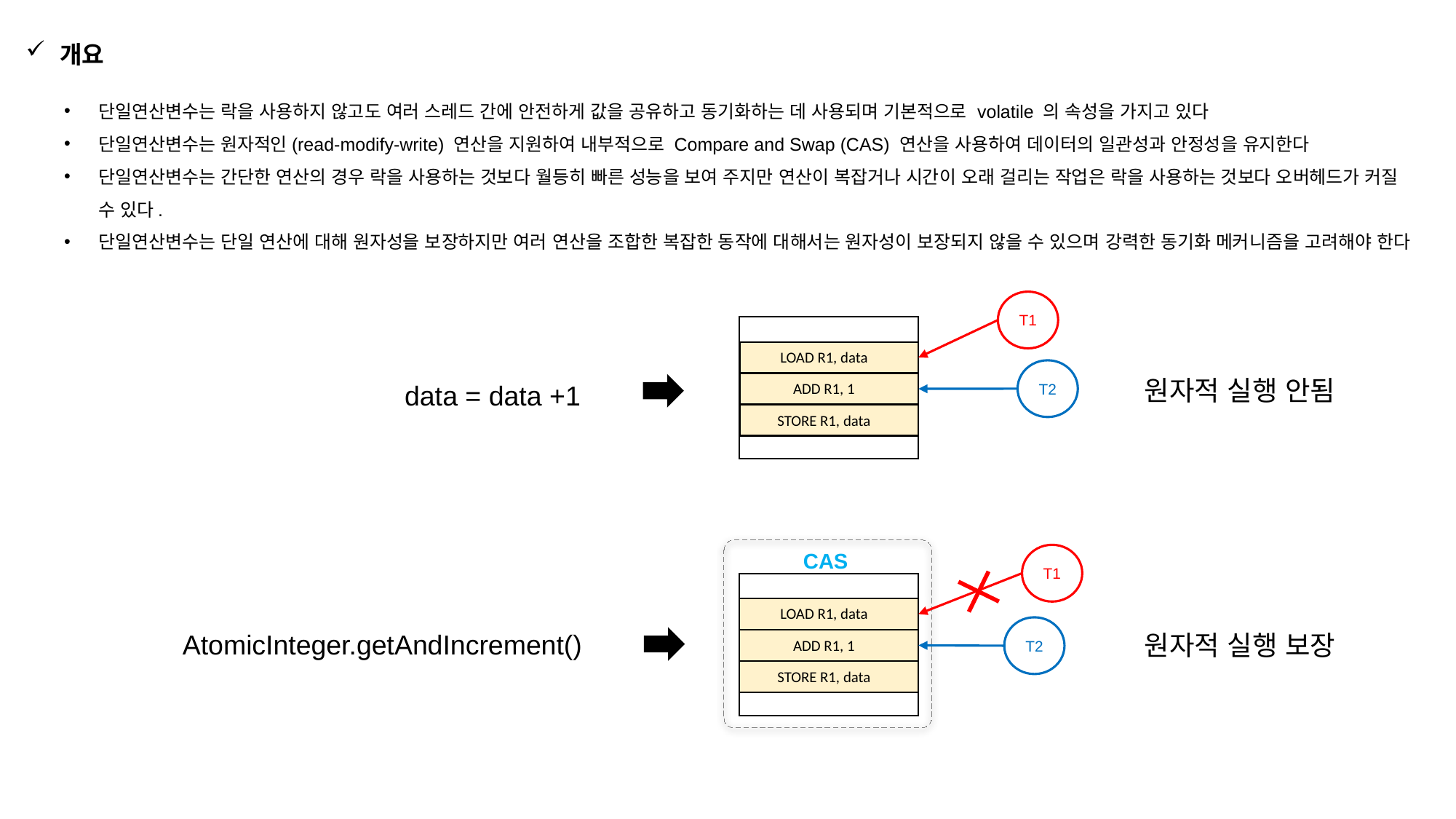

개요
단일연산변수는 락을 사용하지 않고도 여러 스레드 간에 안전하게 값을 공유하고 동기화하는 데 사용되며 기본적으로 volatile 의 속성을 가지고 있다
단일연산변수는 원자적인(read-modify-write) 연산을 지원하여 내부적으로 Compare and Swap (CAS) 연산을 사용하여 데이터의 일관성과 안정성을 유지한다
단일연산변수는 간단한 연산의 경우 락을 사용하는 것보다 월등히 빠른 성능을 보여 주지만 연산이 복잡거나 시간이 오래 걸리는 작업은 락을 사용하는 것보다 오버헤드가 커질 수 있다.
단일연산변수는 단일 연산에 대해 원자성을 보장하지만 여러 연산을 조합한 복잡한 동작에 대해서는 원자성이 보장되지 않을 수 있으며 강력한 동기화 메커니즘을 고려해야 한다
T1

LOAD R1, data
T2
원자적 실행 안됨

data = data +1

ADD R1, 1

STORE R1, data
 Value
 100
CAS
T1

LOAD R1, data
T2
AtomicInteger.getAndIncrement()
원자적 실행 보장

ADD R1, 1

STORE R1, data